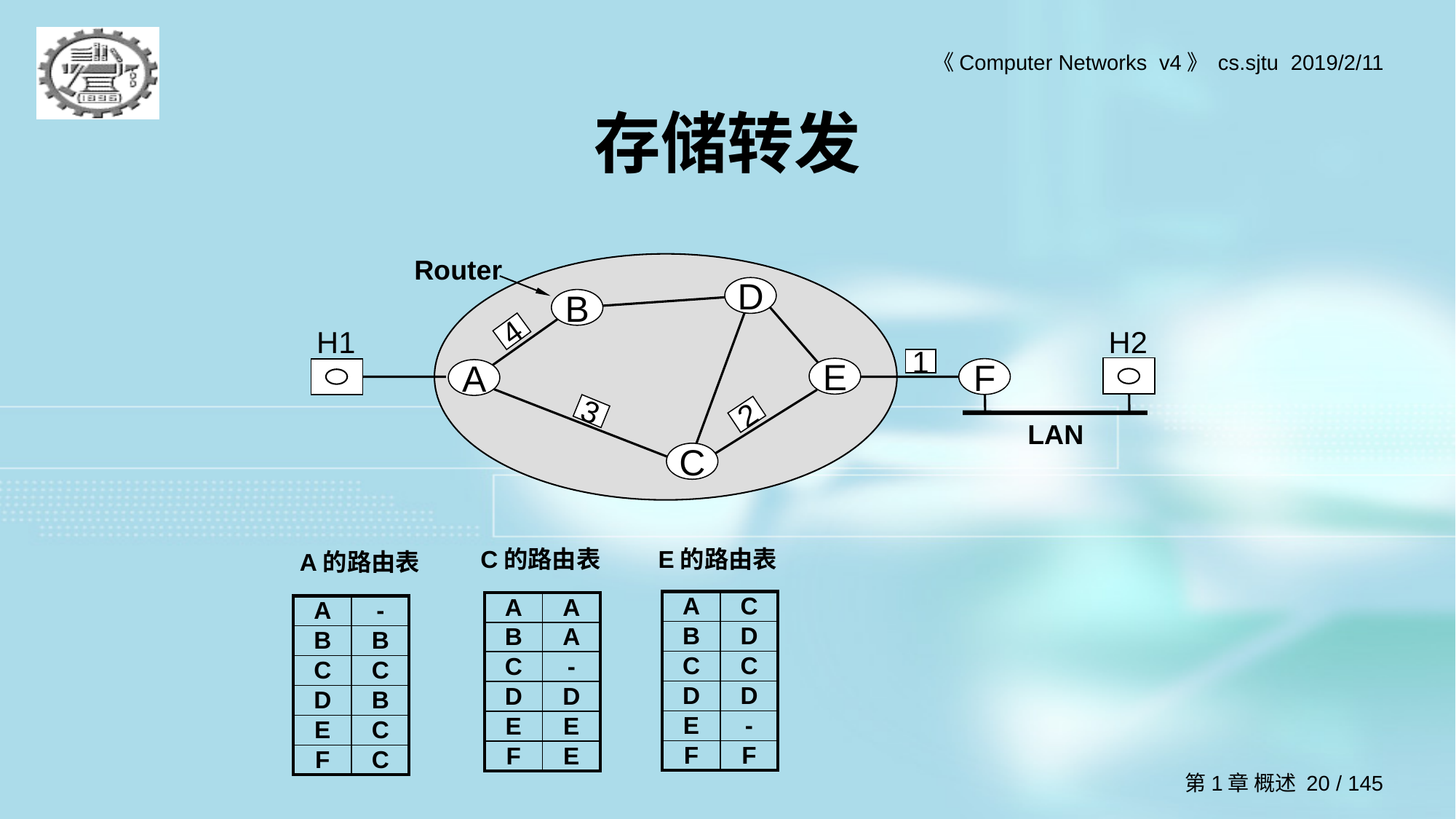

# 存储转发
Router

D
B

H2
H1

4
1

E
F

A

3
2

LAN
C
C的路由表
E的路由表
A的路由表
| A | C |
| --- | --- |
| B | D |
| C | C |
| D | D |
| E | - |
| F | F |
| A | A |
| --- | --- |
| B | A |
| C | - |
| D | D |
| E | E |
| F | E |
| A | - |
| --- | --- |
| B | B |
| C | C |
| D | B |
| E | C |
| F | C |